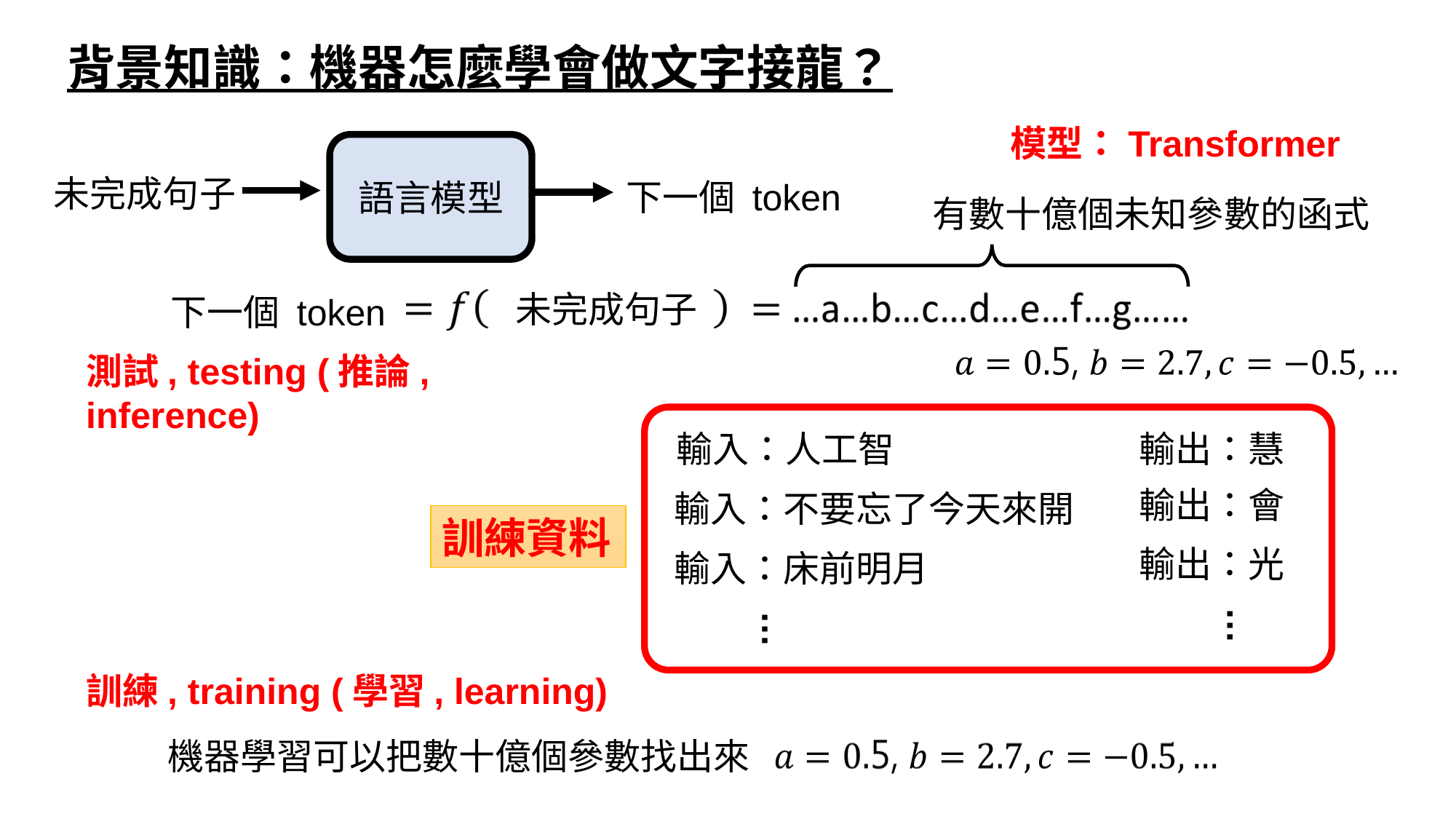

背景知識：機器怎麼學會做文字接龍？

模型：Transformer
語言模型
未完成句子
下一個 token
有數十億個未知參數的函式

未完成句子
下一個 token

測試, testing (推論, inference)

輸入：人工智
輸出：慧
輸出：會
輸入：不要忘了今天來開
訓練資料
輸出：光
輸入：床前明月
…
…
訓練, training (學習, learning)
機器學習可以把數十億個參數找出來